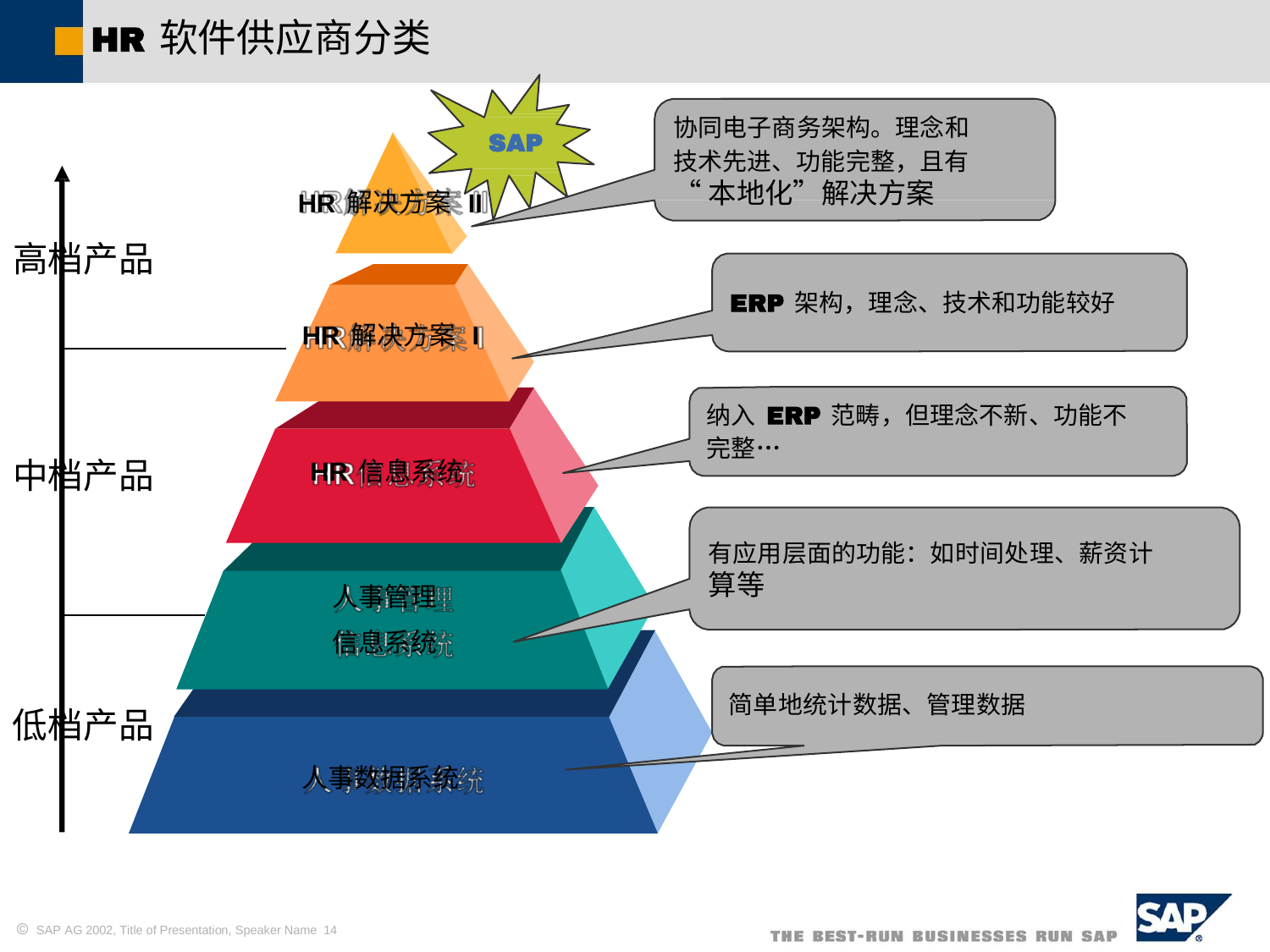

HR软件供应商分类

协同电子商务架构。理念和
技术先进、功能完整，且有
“本地化”解决方案
SAP
HR解决方案 II

高档产品

ERP架构，理念、技术和功能较好

HR解决方案 I

纳入ERP范畴，但理念不新、功能不
完整…

HR信息系统
中档产品

有应用层面的功能：如时间处理、薪资计
算等

人事管理
信息系统

简单地统计数据、管理数据
低档产品

人事数据系统
©  SAP AG 2002, Title of Presentation, Speaker Name  14